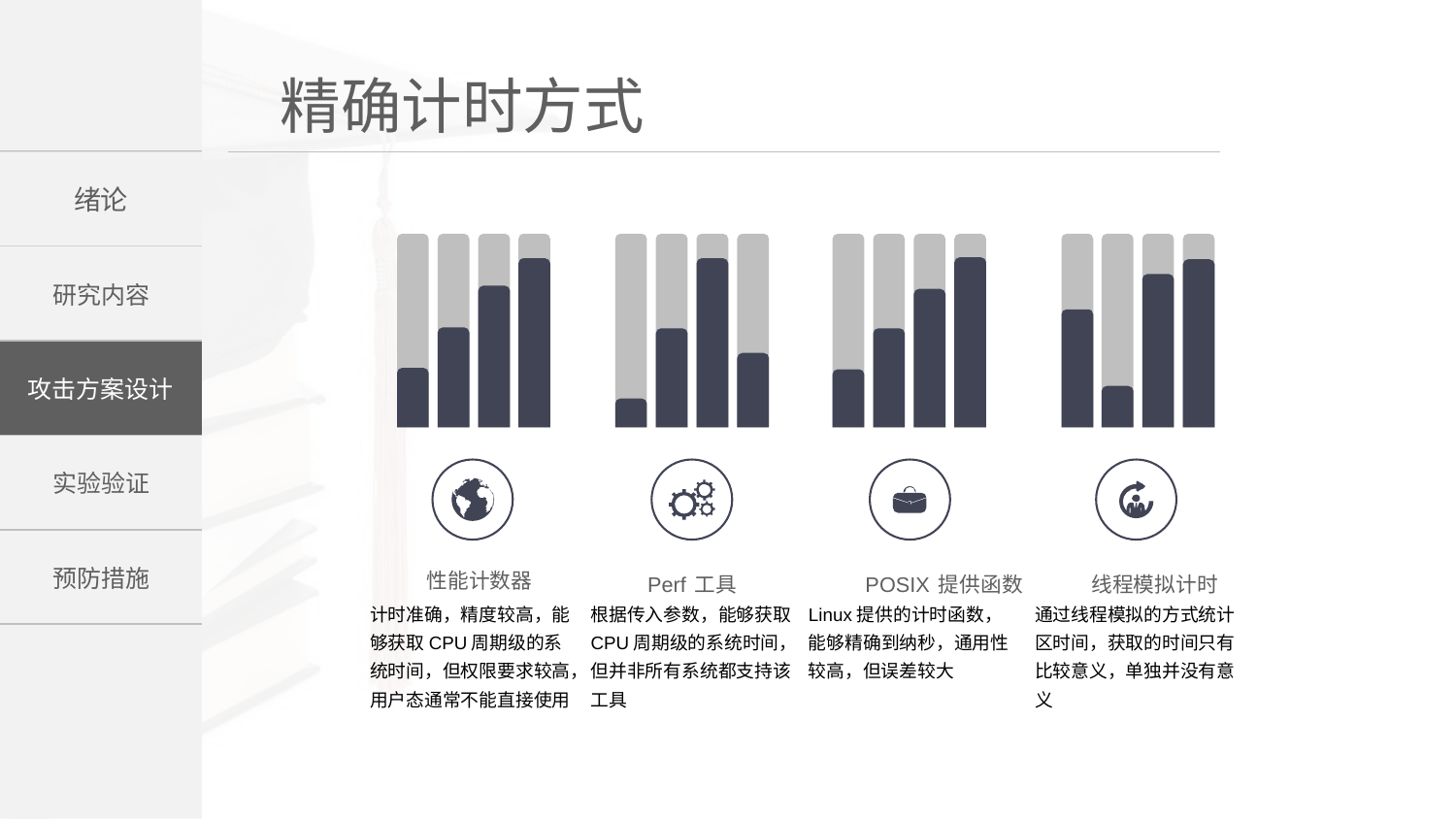

性能计数器
Perf工具
POSIX提供函数
线程模拟计时
计时准确，精度较高，能够获取CPU周期级的系统时间，但权限要求较高，用户态通常不能直接使用
根据传入参数，能够获取CPU周期级的系统时间，但并非所有系统都支持该工具
Linux提供的计时函数，能够精确到纳秒，通用性较高，但误差较大
通过线程模拟的方式统计区时间，获取的时间只有比较意义，单独并没有意义